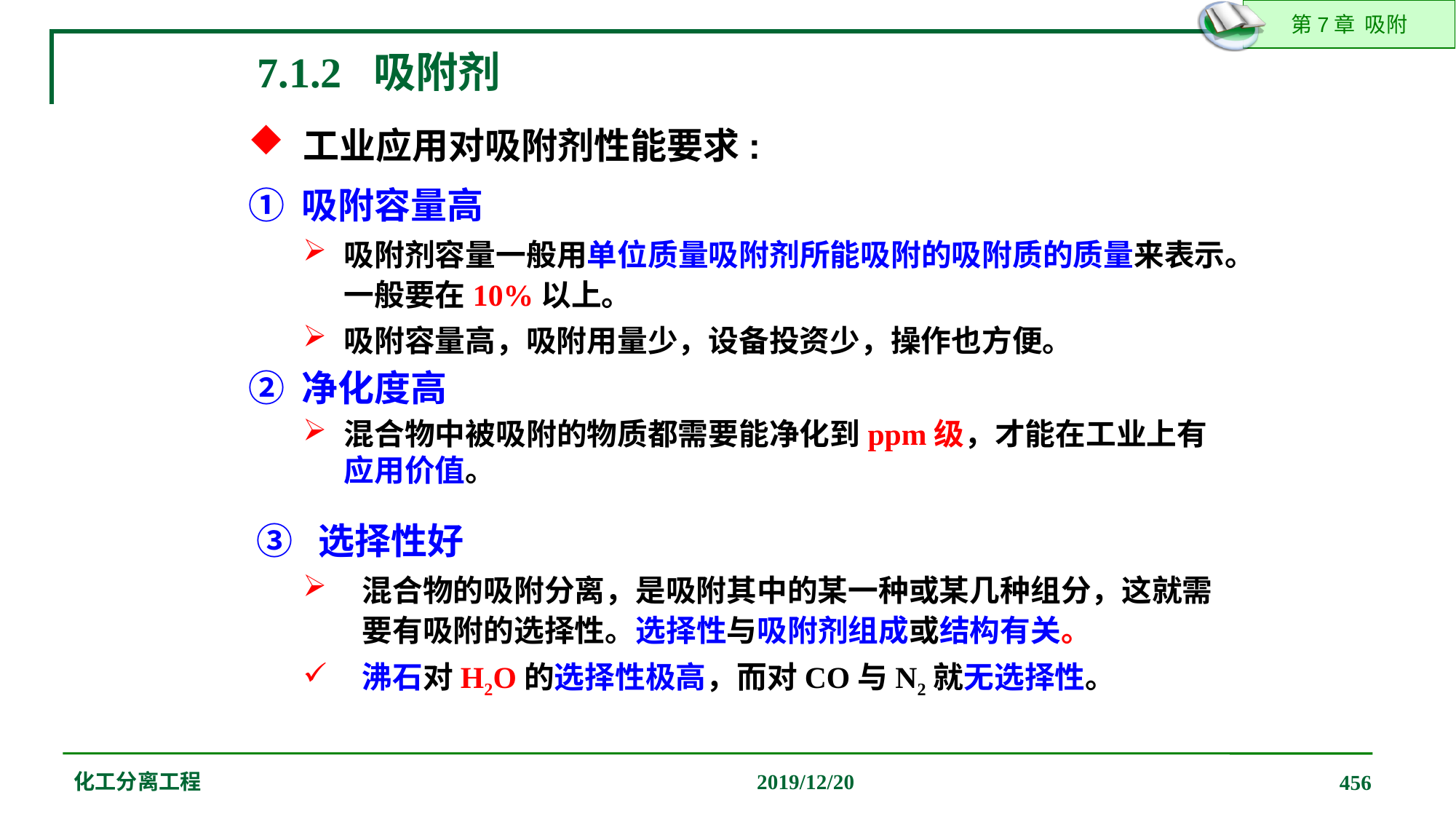

7.1.2  吸附剂
工业应用对吸附剂性能要求:
① 吸附容量高
吸附剂容量一般用单位质量吸附剂所能吸附的吸附质的质量来表示。一般要在10%以上。
吸附容量高，吸附用量少，设备投资少，操作也方便。
② 净化度高
混合物中被吸附的物质都需要能净化到ppm级，才能在工业上有应用价值。
 ③  选择性好
混合物的吸附分离，是吸附其中的某一种或某几种组分，这就需要有吸附的选择性。选择性与吸附剂组成或结构有关。
沸石对H2O的选择性极高，而对CO与N2就无选择性。
化工分离工程
2019/12/20
456